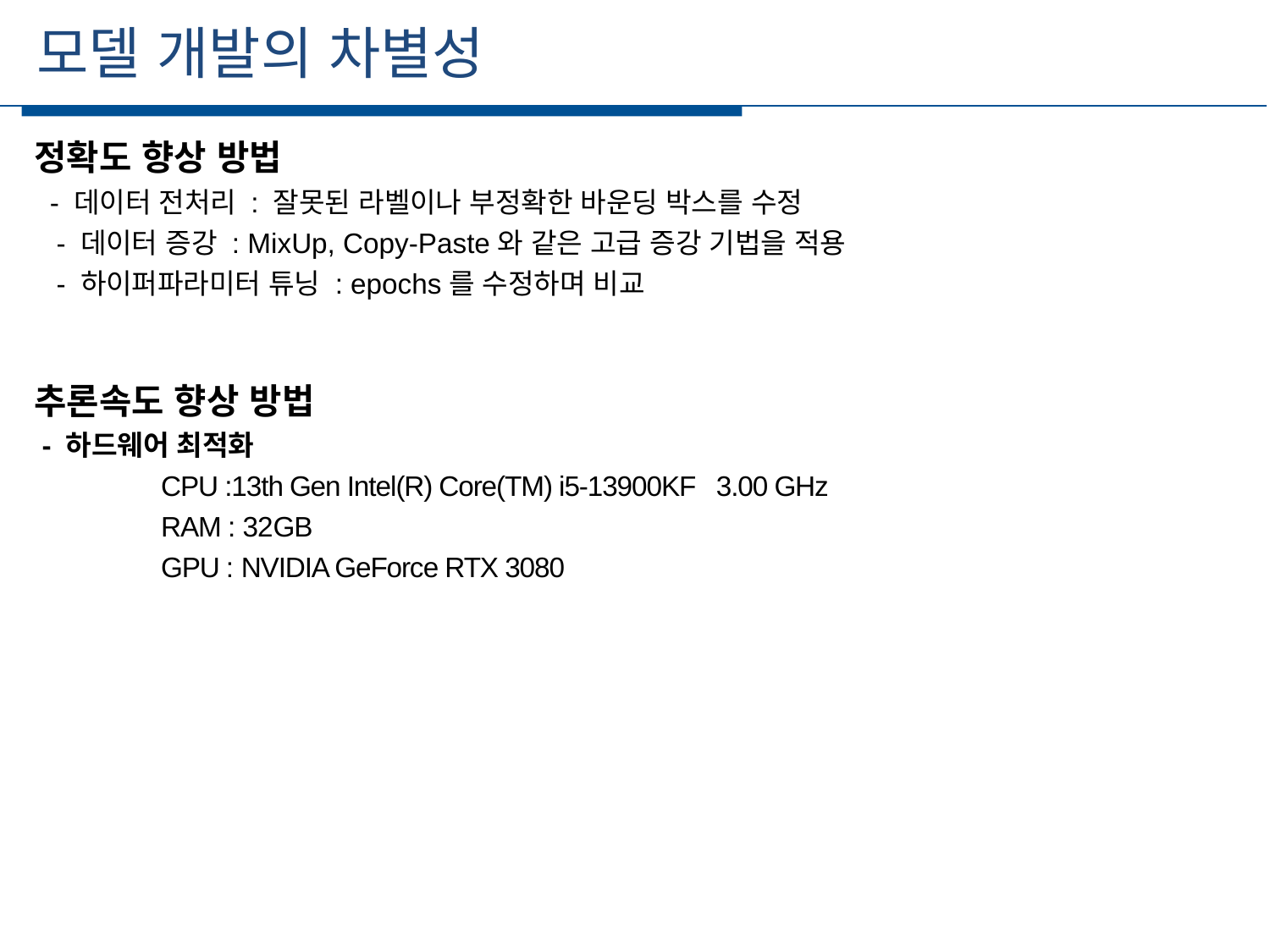

모델 개발의 차별성
세부일정

정확도 향상 방법
  - 데이터 전처리 : 잘못된 라벨이나 부정확한 바운딩 박스를 수정
  - 데이터 증강 : MixUp, Copy-Paste와 같은 고급 증강 기법을 적용
  - 하이퍼파라미터 튜닝 : epochs를 수정하며 비교

추론속도 향상 방법
 - 하드웨어 최적화
 	CPU :13th Gen Intel(R) Core(TM) i5-13900KF   3.00 GHz
	RAM : 32GB
	GPU : NVIDIA GeForce RTX 3080